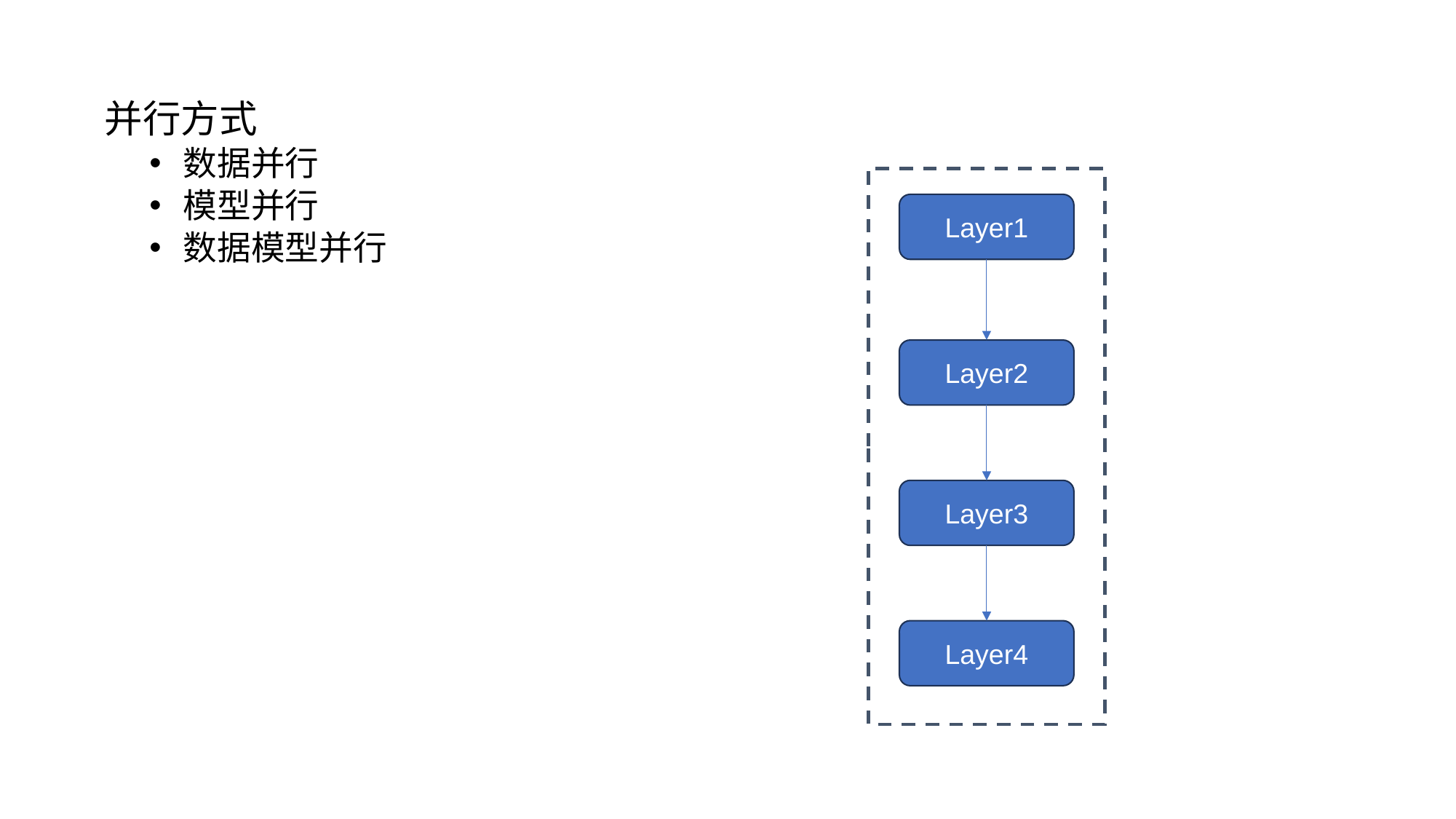

并行方式
数据并行
模型并行
数据模型并行
Layer1
Layer2

Layer3
Layer4